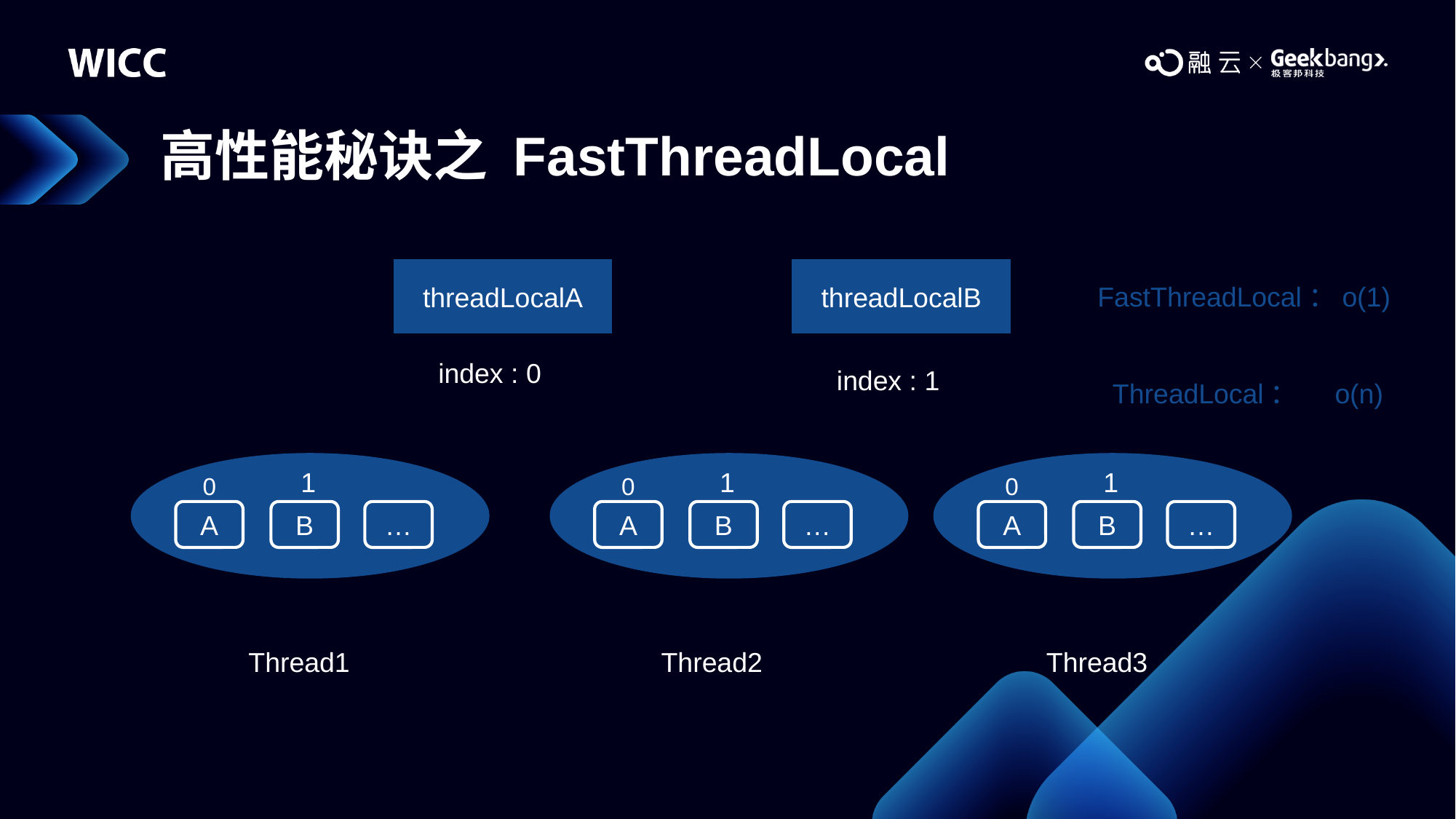

# 高性能秘诀之 FastThreadLocal
threadLocalA
threadLocalB
FastThreadLocal：o(1)
index : 0
index : 1
ThreadLocal：     o(n)

1
1
1
0
0
0
A
B
…
A
B
…
A
B
…
Thread1
Thread2
Thread3